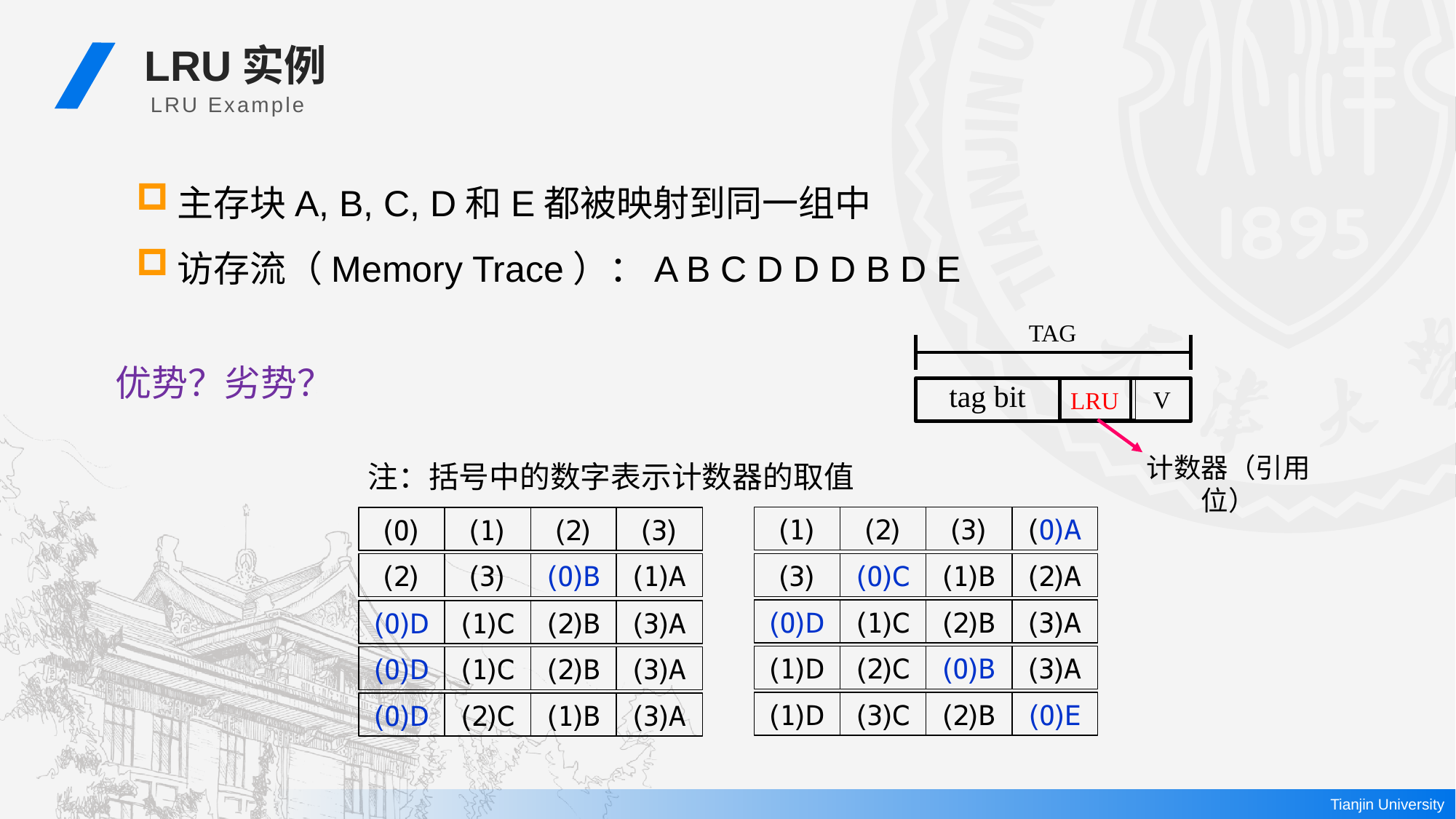

LRU实例
  LRU Example
主存块A, B, C, D和E都被映射到同一组中
访存流（Memory Trace）：A B C D D D B D E
TAG
tag bit

V
LRU
优势？劣势？
计数器（引用位）
注：括号中的数字表示计数器的取值
(1)
(2)
(3)
(0)A
(0)
(1)
(2)
(3)
(2)
(3)
(0)B
(1)A

(3)
(0)C
(1)B
(2)A
(0)D
(1)C
(2)B
(3)A
(0)D
(1)C
(2)B
(3)A
(1)D
(2)C
(0)B
(3)A
(0)D
(1)C
(2)B
(3)A
(1)D
(3)C
(2)B
(0)E
(0)D
(2)C
(1)B
(3)A